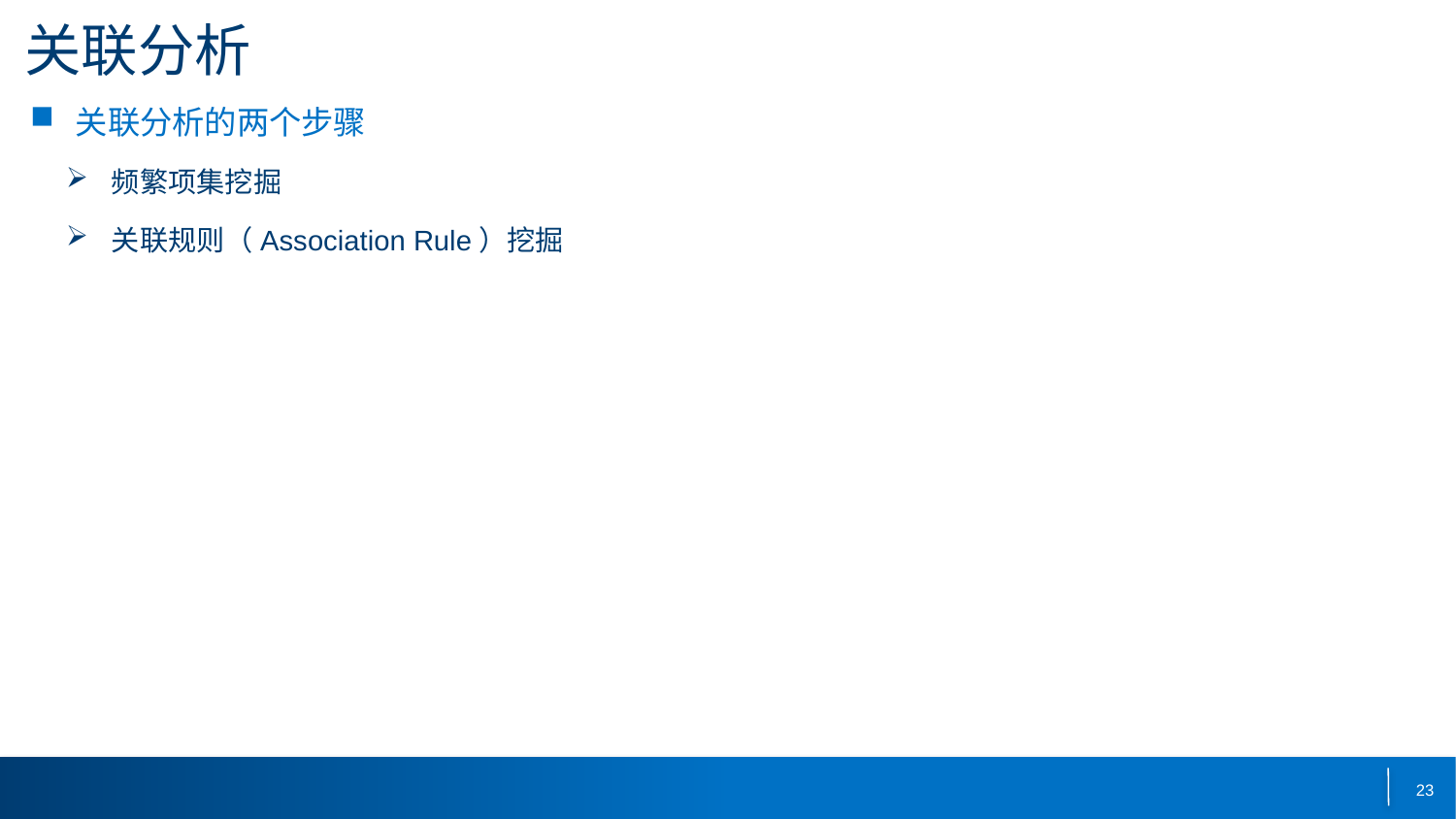

# 关联分析
关联分析的两个步骤
频繁项集挖掘
关联规则（Association Rule）挖掘

23